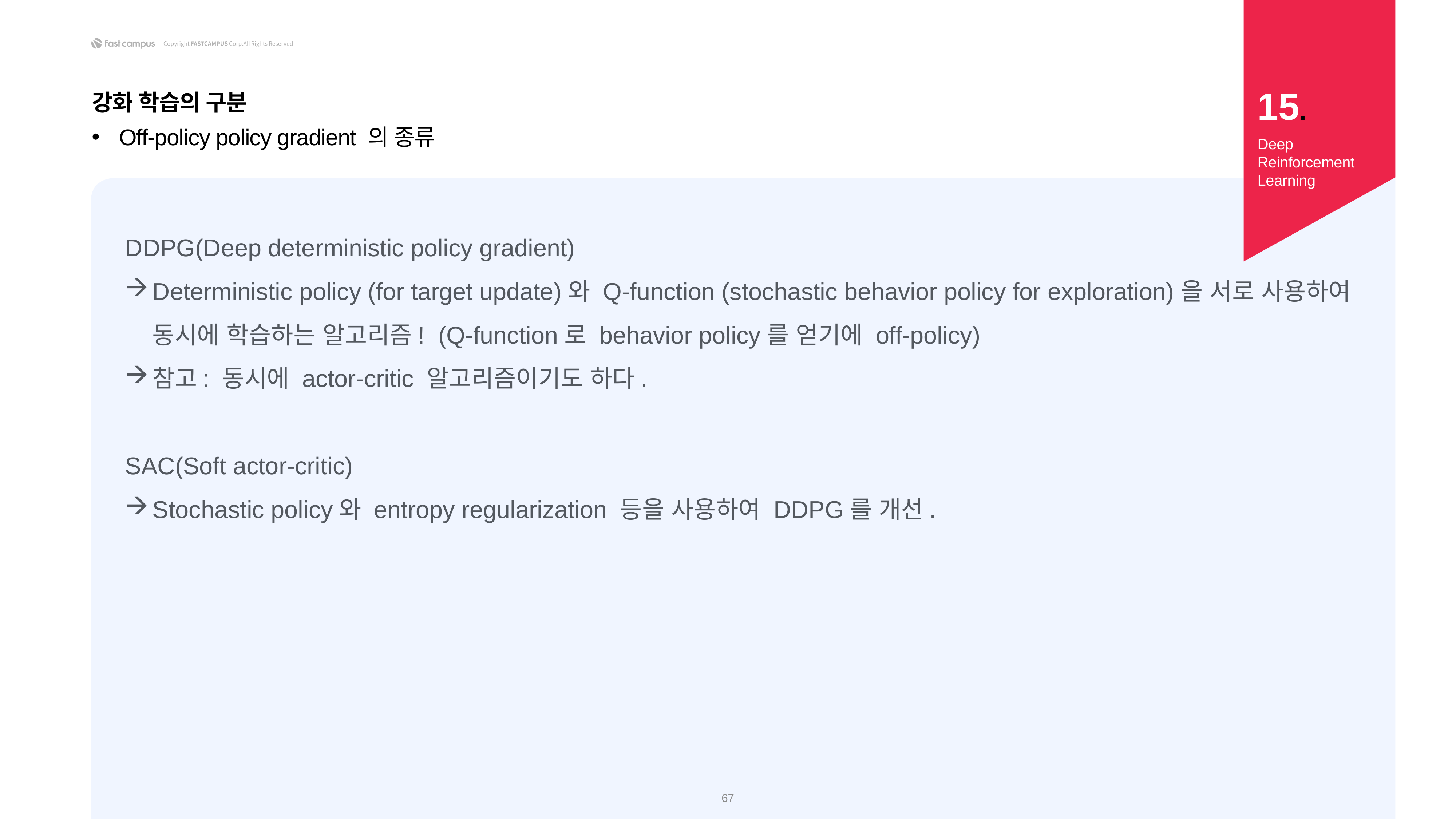

15.
강화 학습의 구분
Off-policy policy gradient 의 종류
Deep Reinforcement Learning

DDPG(Deep deterministic policy gradient)
Deterministic policy (for target update)와 Q-function (stochastic behavior policy for exploration)을 서로 사용하여 동시에 학습하는 알고리즘!  (Q-function로 behavior policy를 얻기에 off-policy)
참고: 동시에 actor-critic 알고리즘이기도 하다.

SAC(Soft actor-critic)
Stochastic policy와 entropy regularization 등을 사용하여 DDPG를 개선.
67